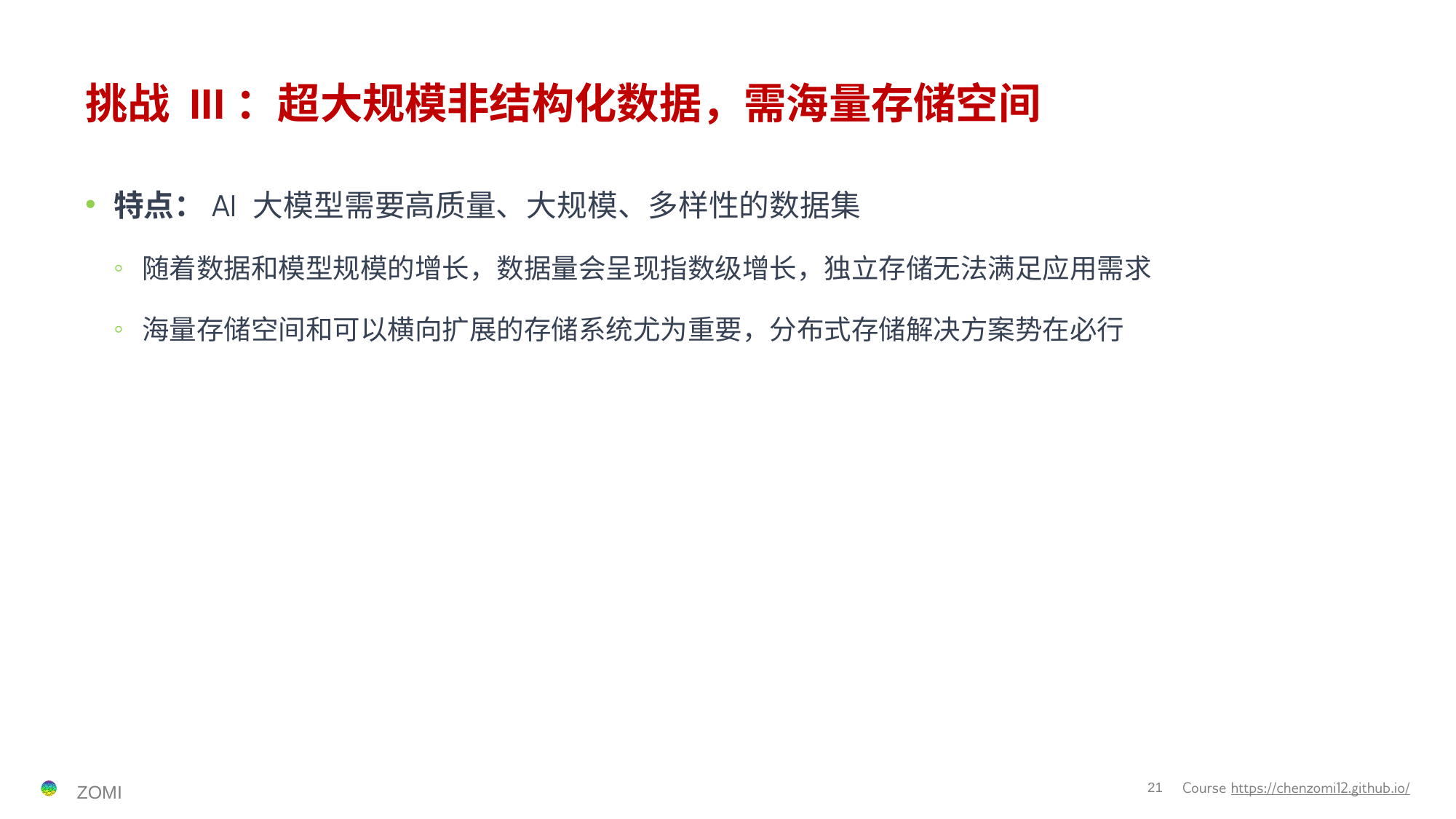

# 挑战 III：超大规模非结构化数据，需海量存储空间
特点：AI 大模型需要高质量、大规模、多样性的数据集
随着数据和模型规模的增长，数据量会呈现指数级增长，独立存储无法满足应用需求
海量存储空间和可以横向扩展的存储系统尤为重要，分布式存储解决方案势在必行